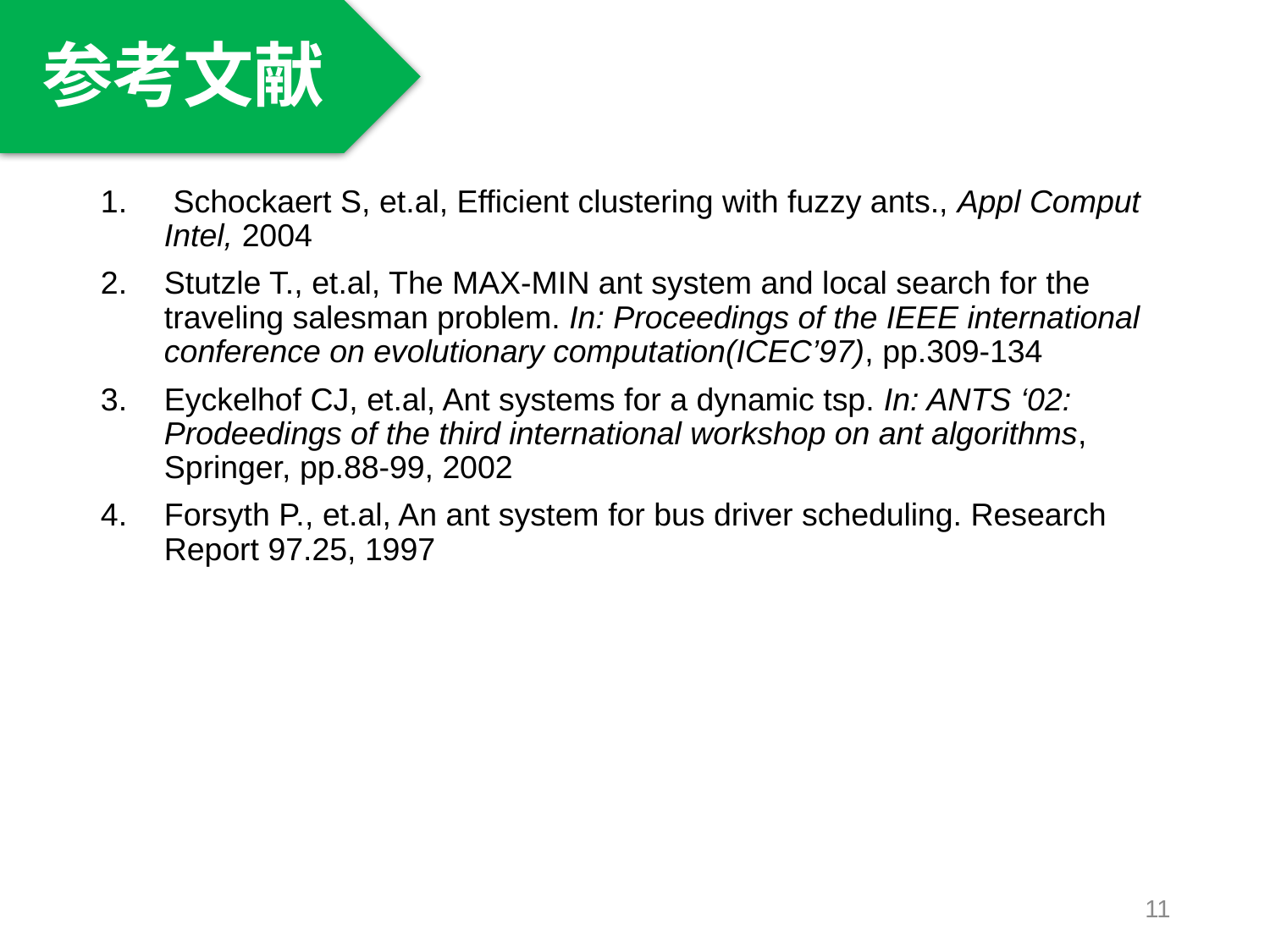

参考文献
#
 Schockaert S, et.al, Efficient clustering with fuzzy ants., Appl Comput Intel, 2004
Stutzle T., et.al, The MAX-MIN ant system and local search for the traveling salesman problem. In: Proceedings of the IEEE international conference on evolutionary computation(ICEC’97), pp.309-134
Eyckelhof CJ, et.al, Ant systems for a dynamic tsp. In: ANTS ‘02: Prodeedings of the third international workshop on ant algorithms, Springer, pp.88-99, 2002
Forsyth P., et.al, An ant system for bus driver scheduling. Research Report 97.25, 1997
11